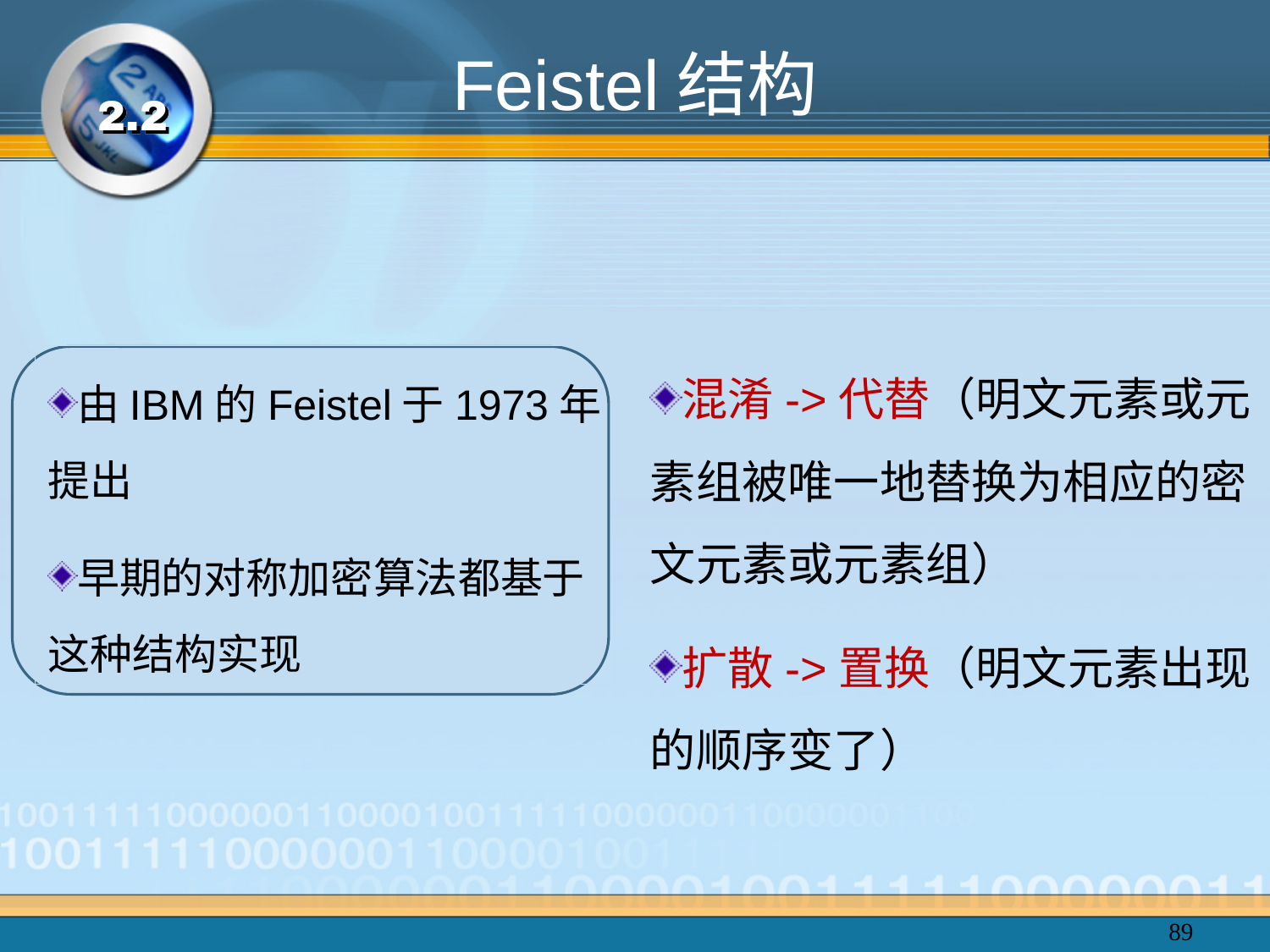

# Feistel结构
2.2
混淆->代替（明文元素或元素组被唯一地替换为相应的密文元素或元素组）
扩散->置换（明文元素出现的顺序变了）
由IBM的Feistel于1973年提出
早期的对称加密算法都基于这种结构实现

89